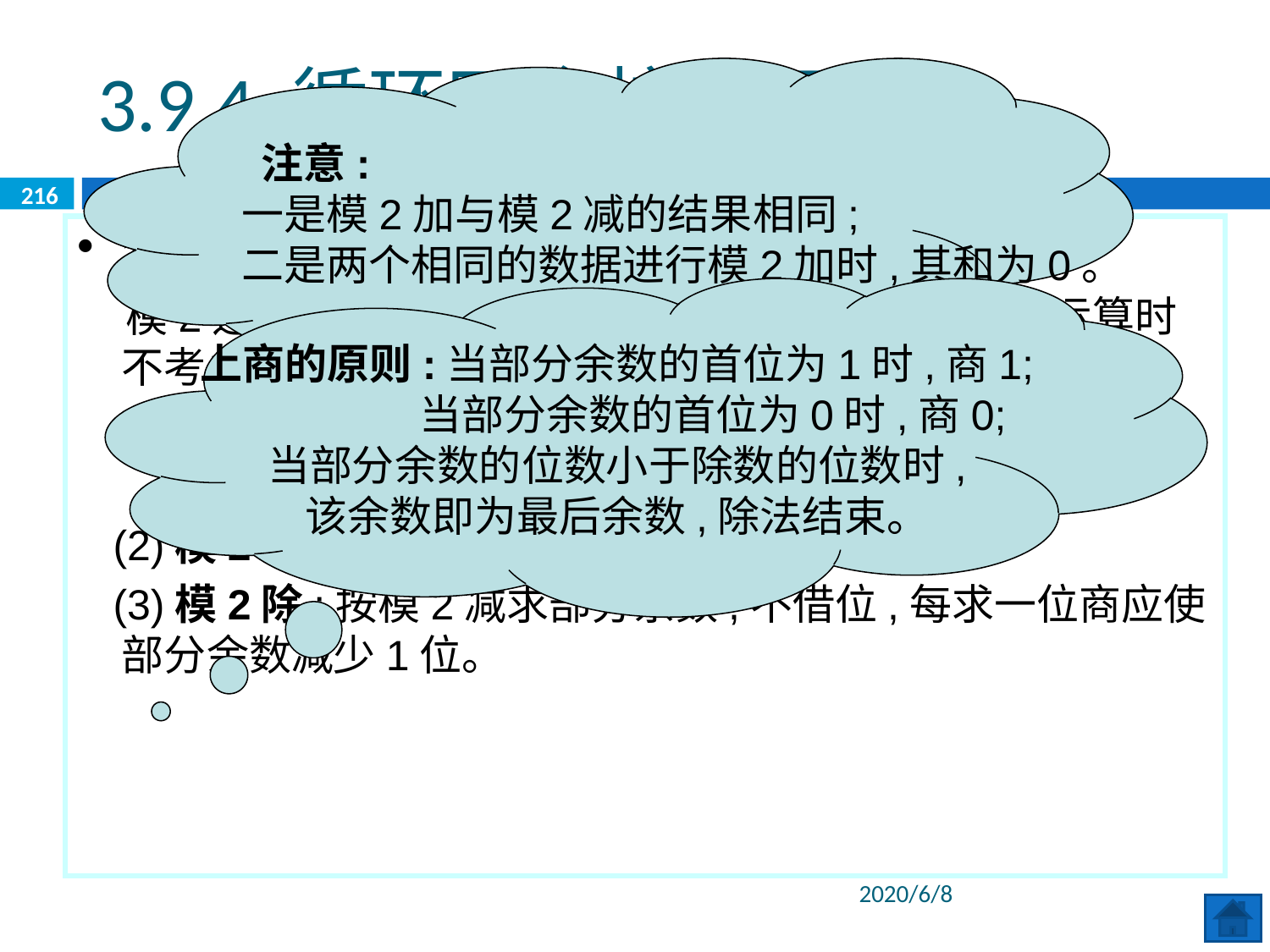

3.9.4 循环冗余校验码
 注意:
一是模2加与模2减的结果相同;
二是两个相同的数据进行模2加时,其和为0。
216
1. 模2运算
    模2运算是指以按位模2相加为基础的四则运算,运算时不考虑进位和借位。
   (1)模2加减: 按位加,可用异或逻辑实现,
               即   0±0=0,0±1=1,1±0=1,1±1=0。
   (2)模2乘: 按模2加求部分积之和。
   (3)模2除:按模2减求部分余数,不借位,每求一位商应使部分余数减少1位。

上商的原则:当部分余数的首位为1时,商1;
                   当部分余数的首位为0时,商0;
当部分余数的位数小于除数的位数时,
该余数即为最后余数,除法结束。
2020/6/8